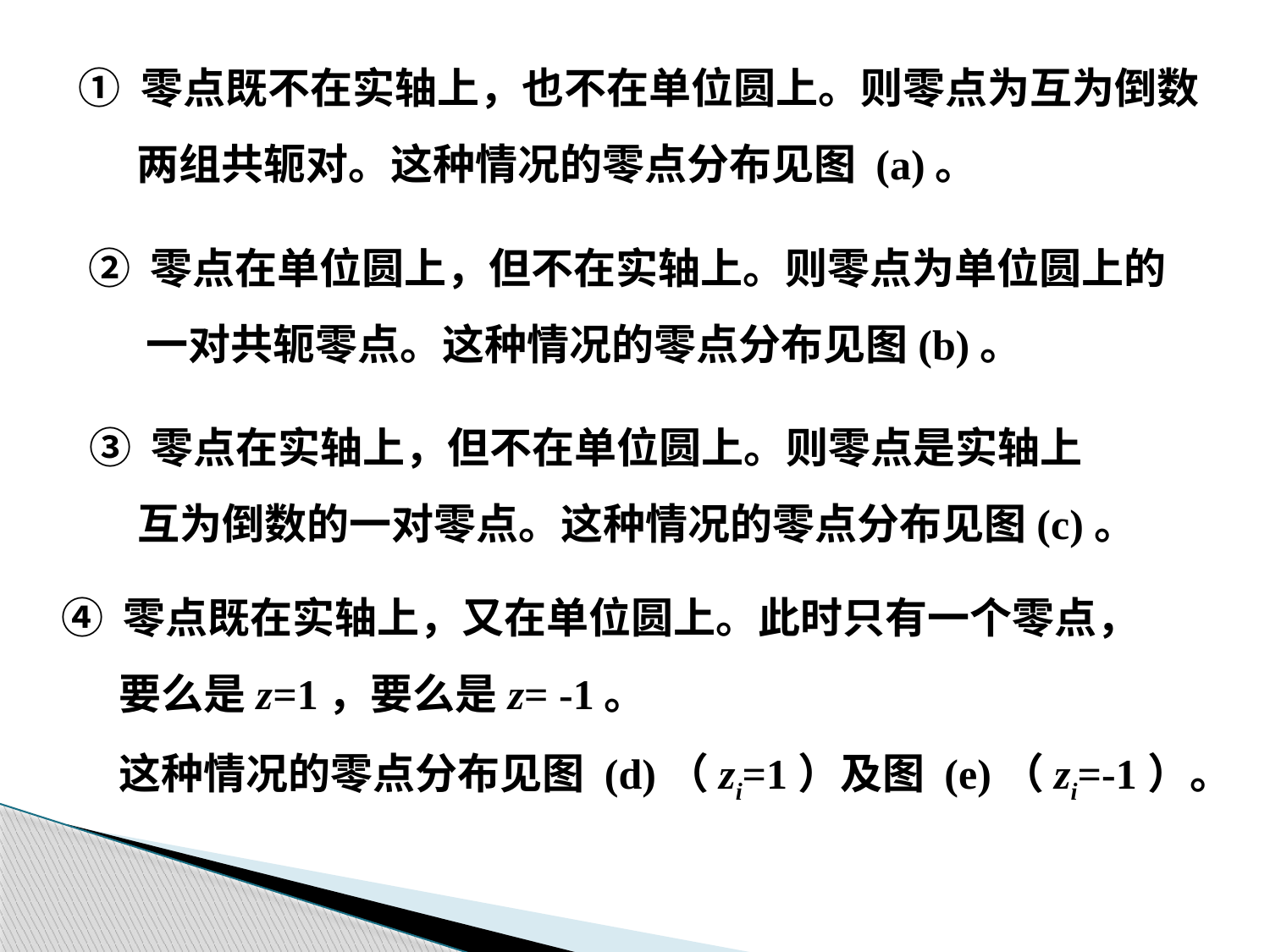

① 零点既不在实轴上，也不在单位圆上。则零点为互为倒数
     两组共轭对。这种情况的零点分布见图 (a)。
② 零点在单位圆上，但不在实轴上。则零点为单位圆上的
     一对共轭零点。这种情况的零点分布见图(b)。
③ 零点在实轴上，但不在单位圆上。则零点是实轴上
    互为倒数的一对零点。这种情况的零点分布见图(c)。
④ 零点既在实轴上，又在单位圆上。此时只有一个零点，
     要么是z=1，要么是z= -1。
     这种情况的零点分布见图 (d)（zi=1）及图 (e)（zi=-1）。